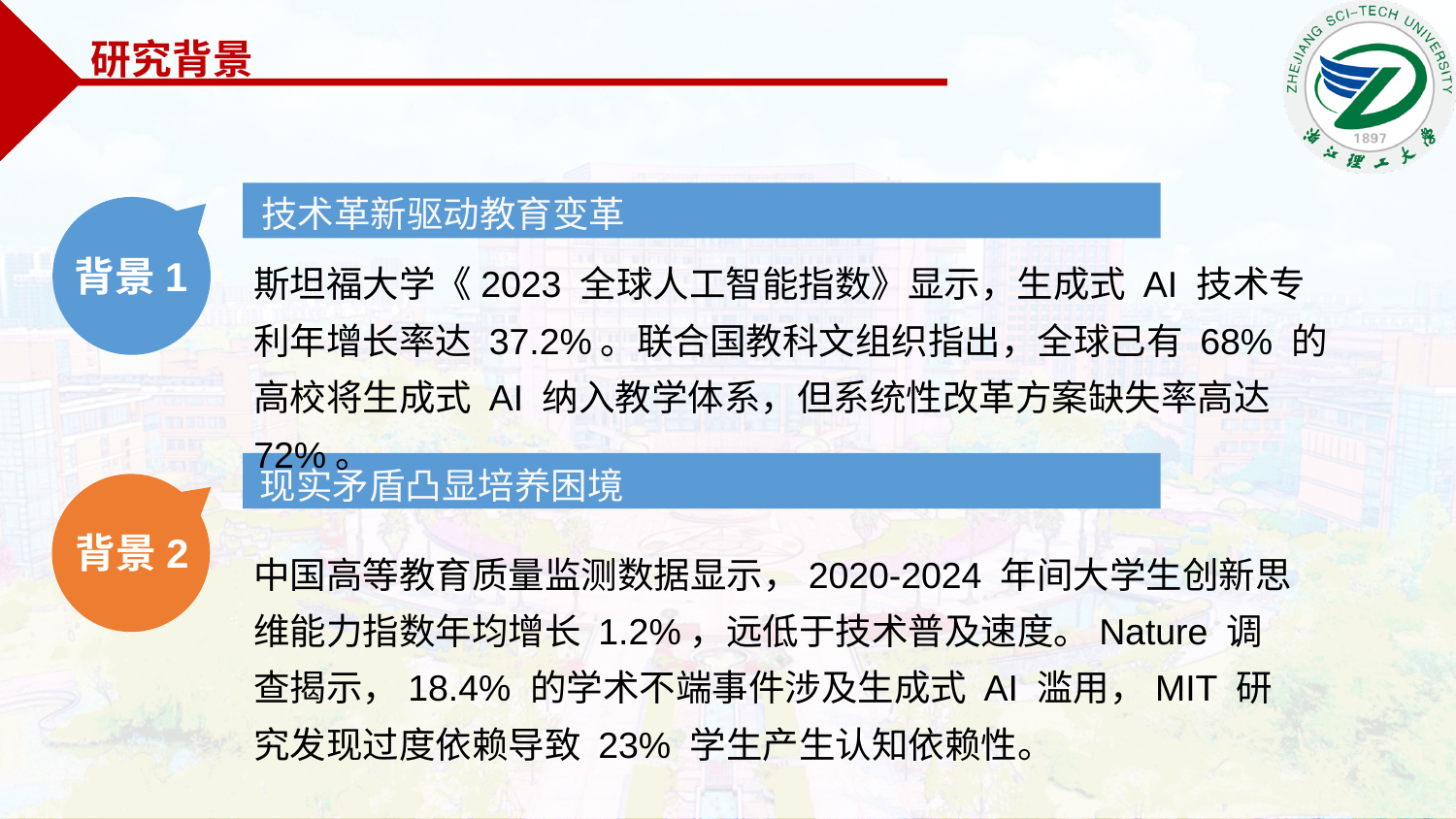

研究背景

技术革新驱动教育变革
斯坦福大学《2023 全球人工智能指数》显示，生成式 AI 技术专利年增长率达 37.2%。联合国教科文组织指出，全球已有 68% 的高校将生成式 AI 纳入教学体系，但系统性改革方案缺失率高达 72%。
背景1

现实矛盾凸显培养困境

背景2
中国高等教育质量监测数据显示，2020-2024 年间大学生创新思维能力指数年均增长 1.2%，远低于技术普及速度。Nature 调查揭示，18.4% 的学术不端事件涉及生成式 AI 滥用，MIT 研究发现过度依赖导致 23% 学生产生认知依赖性。